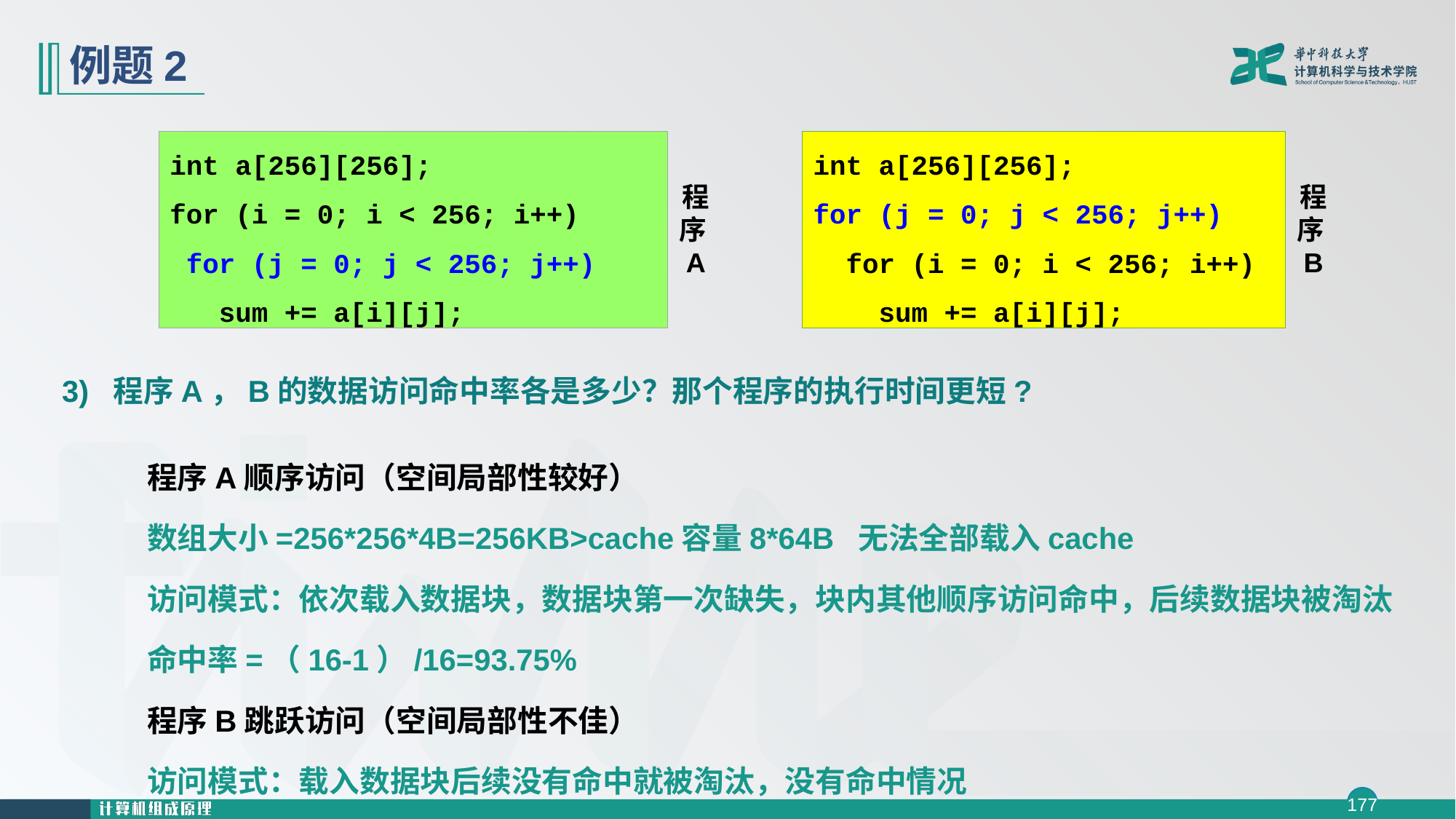

# 例题2
int a[256][256];
for (i = 0; i < 256; i++)
 for (j = 0; j < 256; j++)
   sum += a[i][j];
int a[256][256];
for (j = 0; j < 256; j++)
  for (i = 0; i < 256; i++)
    sum += a[i][j];
程序B
程序A
3)  程序A，B的数据访问命中率各是多少？那个程序的执行时间更短?

程序A顺序访问（空间局部性较好）
数组大小=256*256*4B=256KB>cache容量8*64B  无法全部载入cache
访问模式：依次载入数据块，数据块第一次缺失，块内其他顺序访问命中，后续数据块被淘汰
命中率=（16-1）/16=93.75%
程序B跳跃访问（空间局部性不佳）
访问模式：载入数据块后续没有命中就被淘汰，没有命中情况